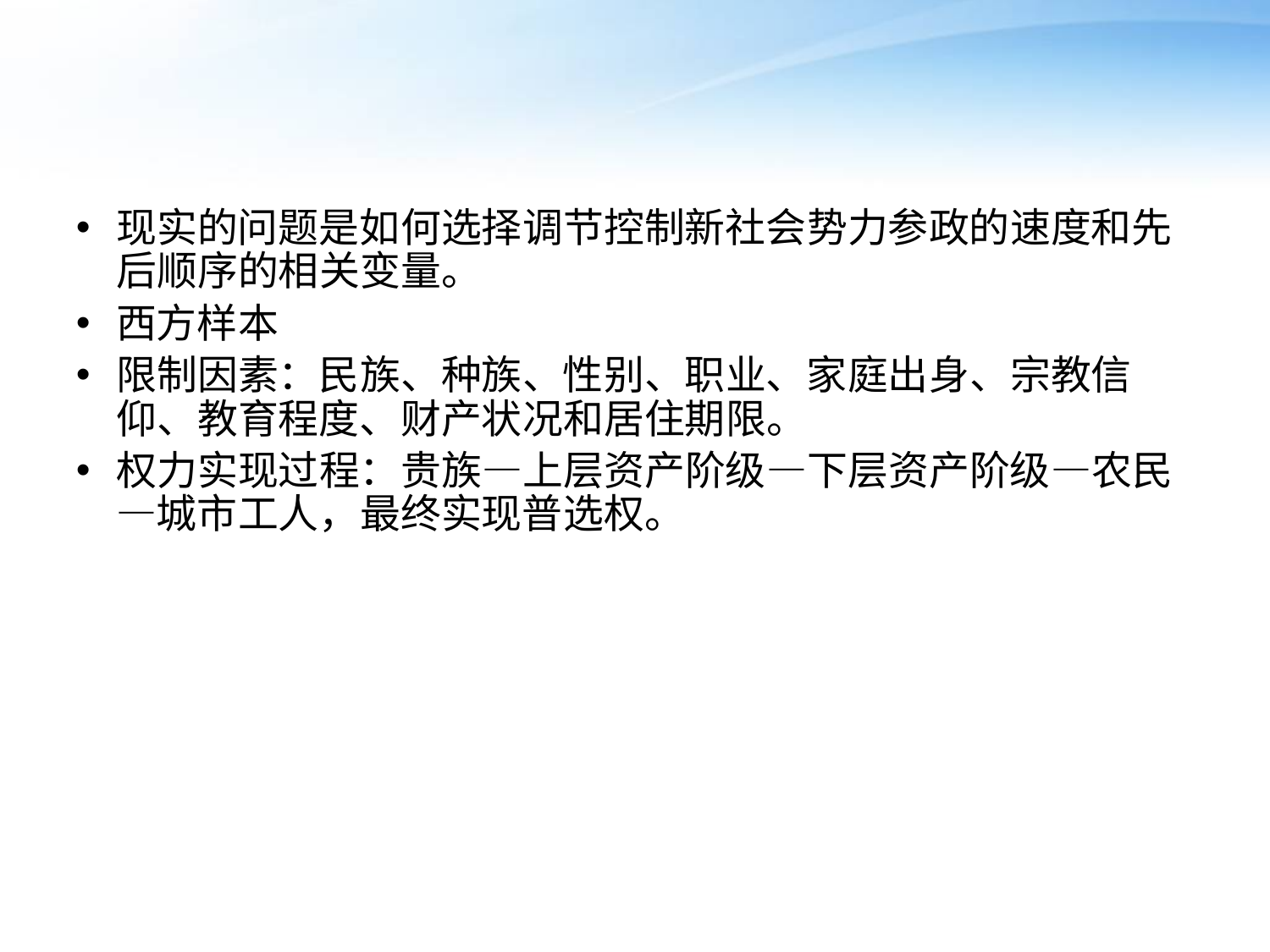

#
现实的问题是如何选择调节控制新社会势力参政的速度和先后顺序的相关变量。
西方样本
限制因素：民族、种族、性别、职业、家庭出身、宗教信仰、教育程度、财产状况和居住期限。
权力实现过程：贵族—上层资产阶级—下层资产阶级—农民—城市工人，最终实现普选权。